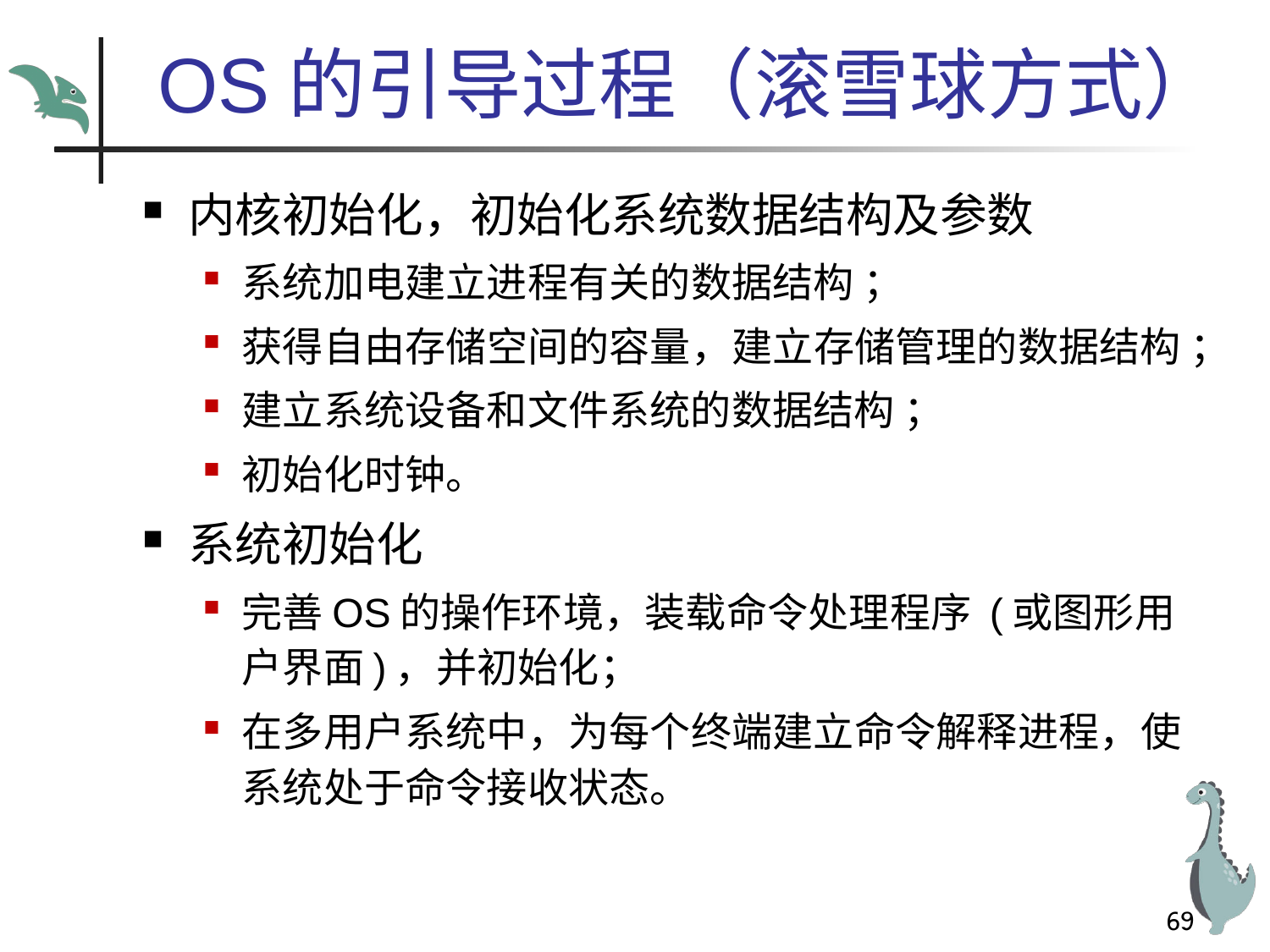

# OS的引导过程（滚雪球方式）
内核初始化，初始化系统数据结构及参数
系统加电建立进程有关的数据结构 ；
获得自由存储空间的容量，建立存储管理的数据结构 ；
建立系统设备和文件系统的数据结构 ；
初始化时钟。
系统初始化
完善OS的操作环境，装载命令处理程序 (或图形用户界面)，并初始化；
在多用户系统中，为每个终端建立命令解释进程，使系统处于命令接收状态。

69